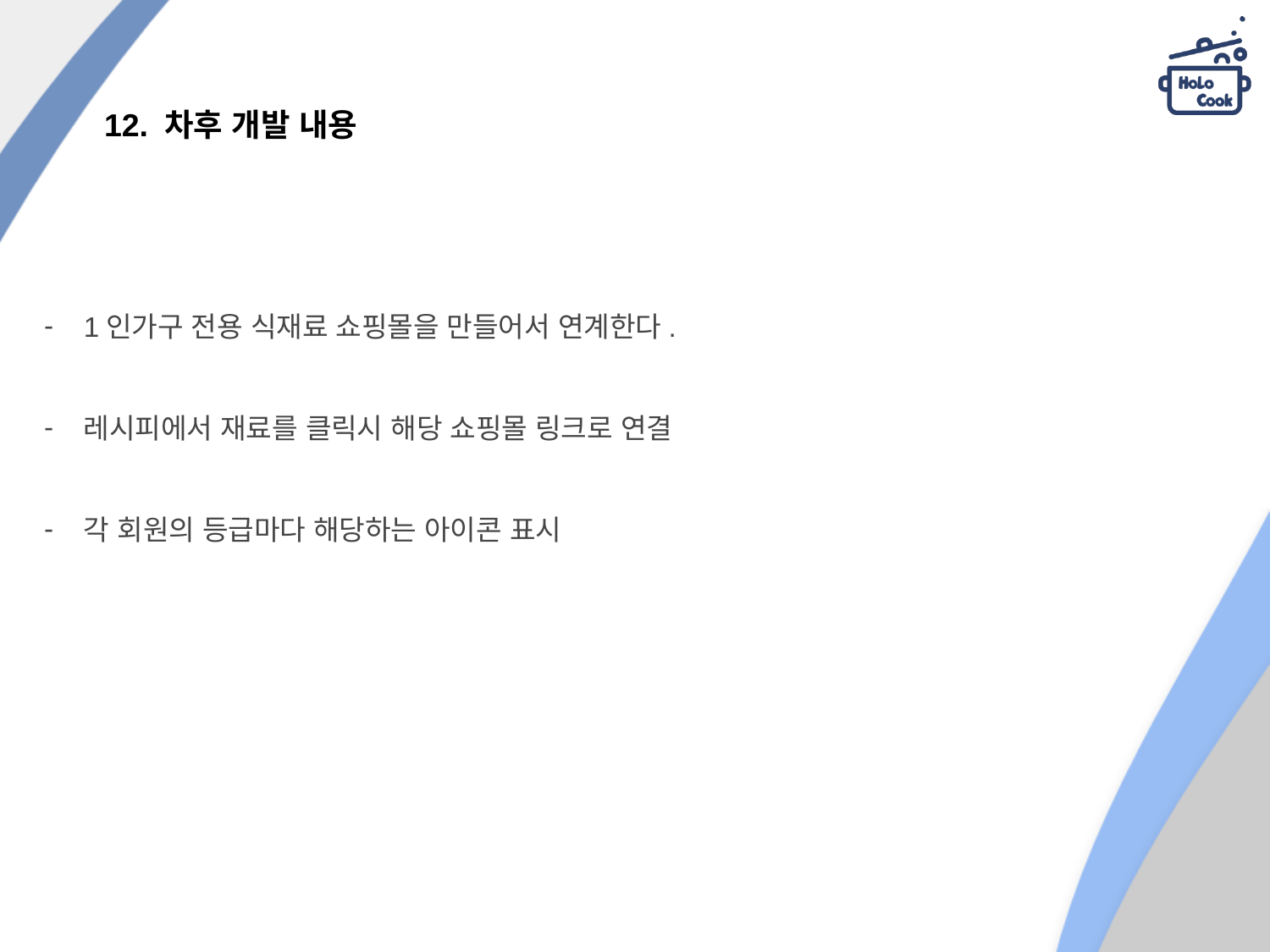

# 12. 차후 개발 내용
1인가구 전용 식재료 쇼핑몰을 만들어서 연계한다.

레시피에서 재료를 클릭시 해당 쇼핑몰 링크로 연결

각 회원의 등급마다 해당하는 아이콘 표시